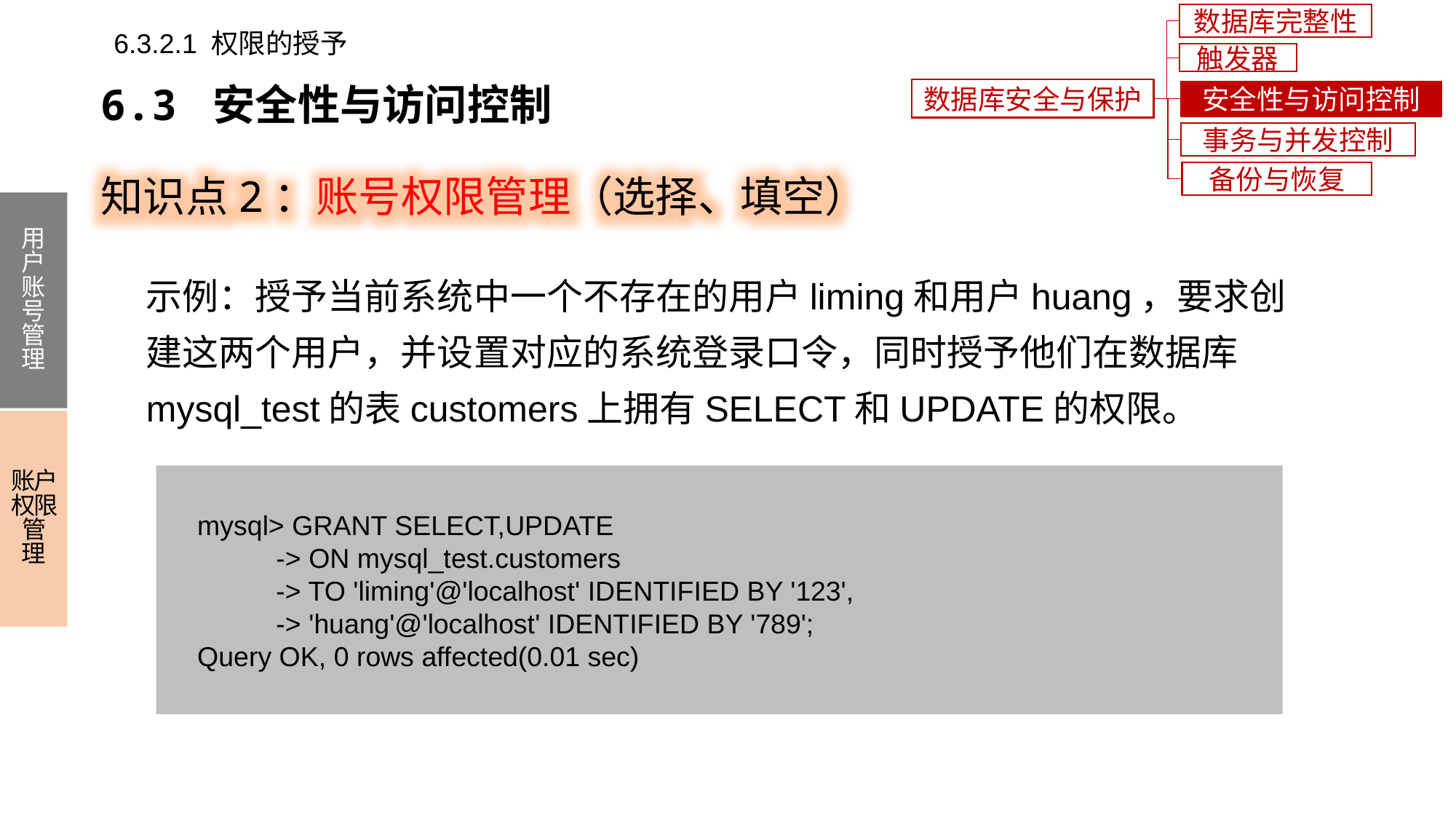

数据库完整性
6.3.2.1 权限的授予
触发器
6.3 安全性与访问控制
数据库安全与保护
安全性与访问控制
事务与并发控制
知识点2：账号权限管理（选择、填空）
备份与恢复
用户账号管理
账户权限管理
示例：授予当前系统中一个不存在的用户liming和用户huang，要求创建这两个用户，并设置对应的系统登录口令，同时授予他们在数据库mysql_test的表customers上拥有SELECT和UPDATE的权限。
    mysql> GRANT SELECT,UPDATE
	-> ON mysql_test.customers
	-> TO 'liming'@'localhost' IDENTIFIED BY '123',
	-> 'huang'@'localhost' IDENTIFIED BY '789';
    Query OK, 0 rows affected(0.01 sec)